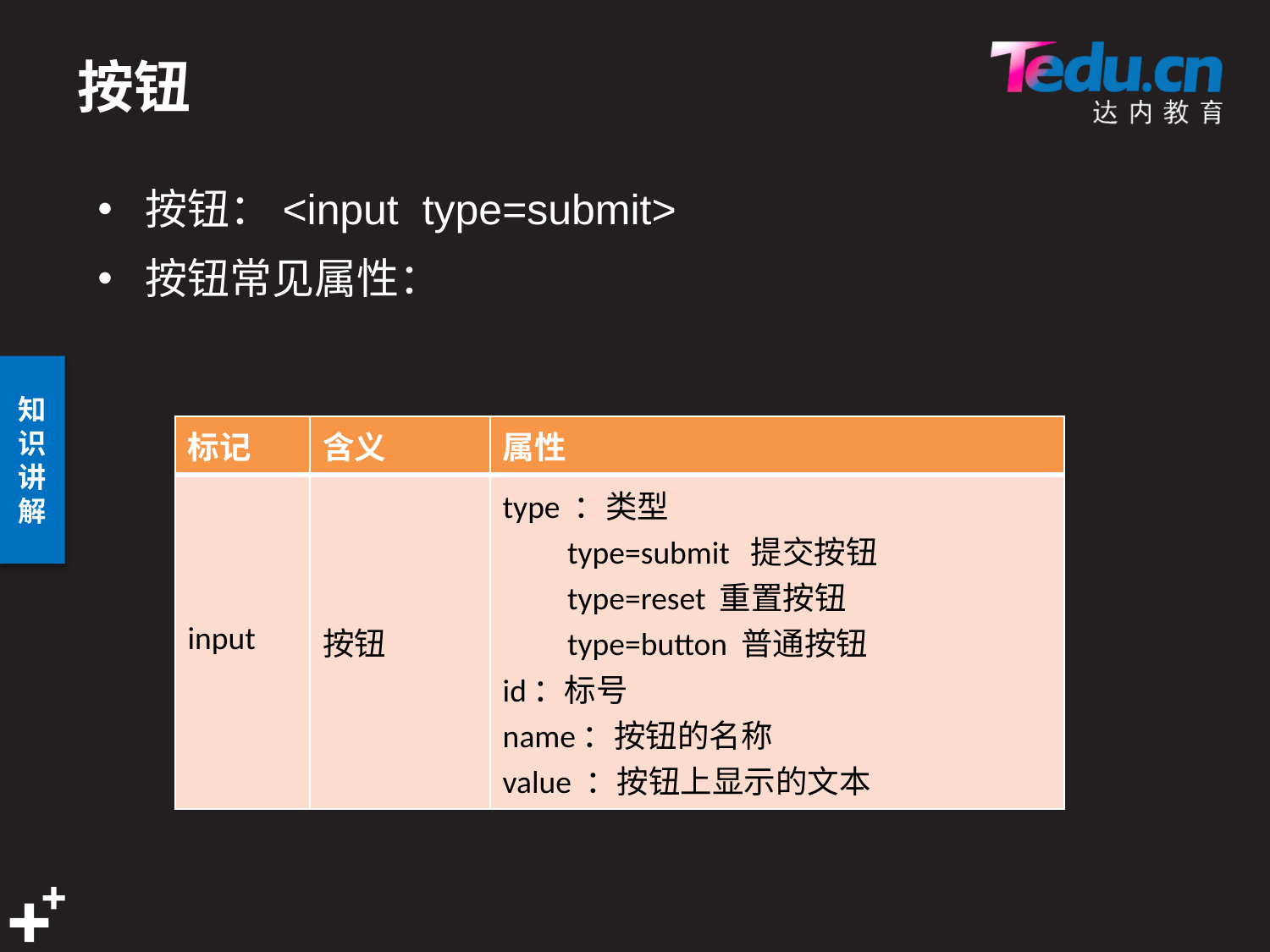

# 按钮
按钮：<input  type=submit>
按钮常见属性：
| 标记 | 含义 | 属性 |
| --- | --- | --- |
| input | 按钮 | type ：类型 type=submit 提交按钮 type=reset 重置按钮 type=button 普通按钮 id：标号 name：按钮的名称 value ：按钮上显示的文本 |